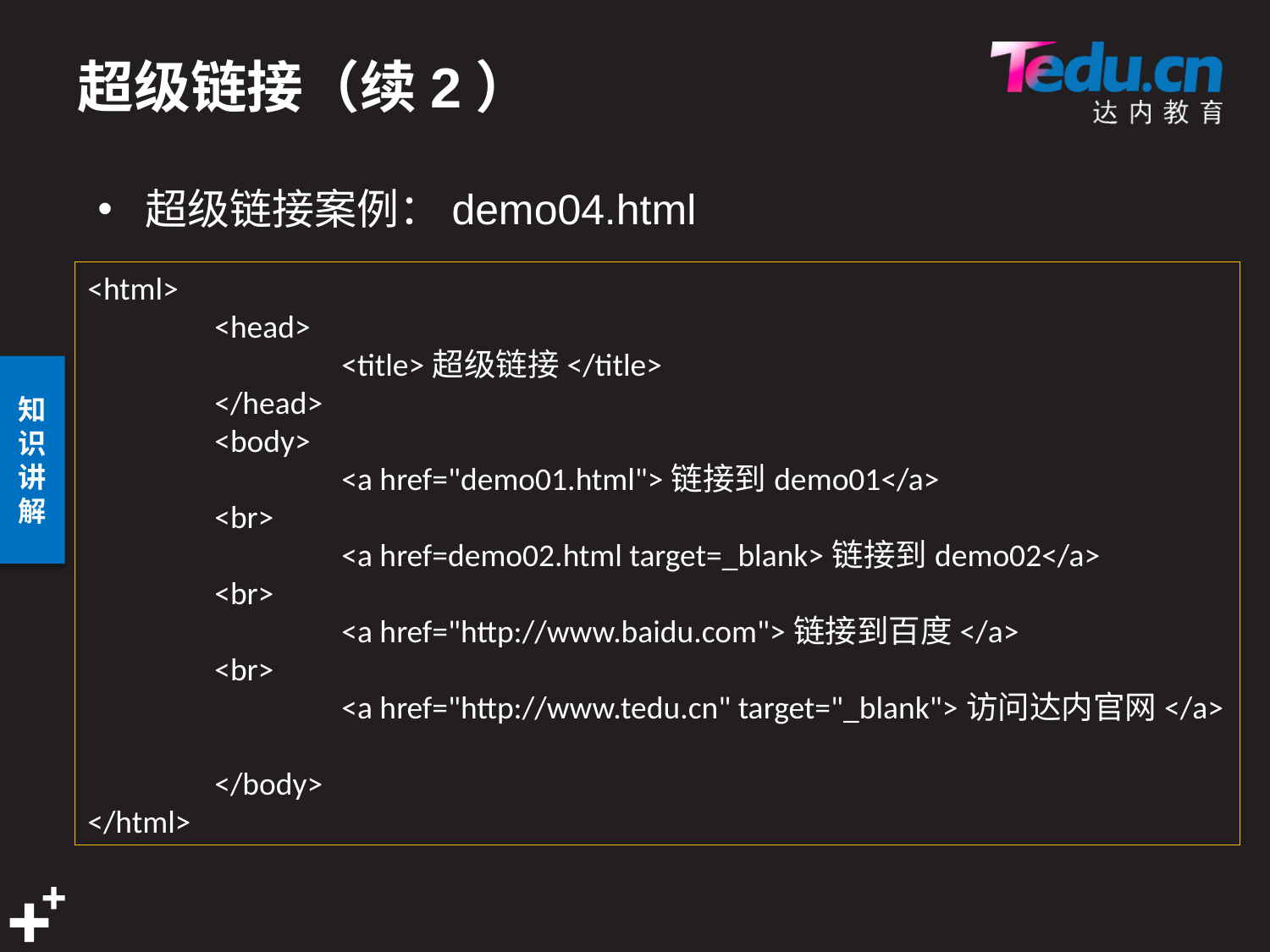

# 超级链接（续2）
超级链接案例：demo04.html
<html>
	<head>
		<title>超级链接</title>
	</head>
	<body>
		<a href="demo01.html">链接到demo01</a>
	<br>
		<a href=demo02.html target=_blank>链接到demo02</a>
	<br>
		<a href="http://www.baidu.com">链接到百度</a>
	<br>
		<a href="http://www.tedu.cn" target="_blank">访问达内官网</a>

	</body>
</html>